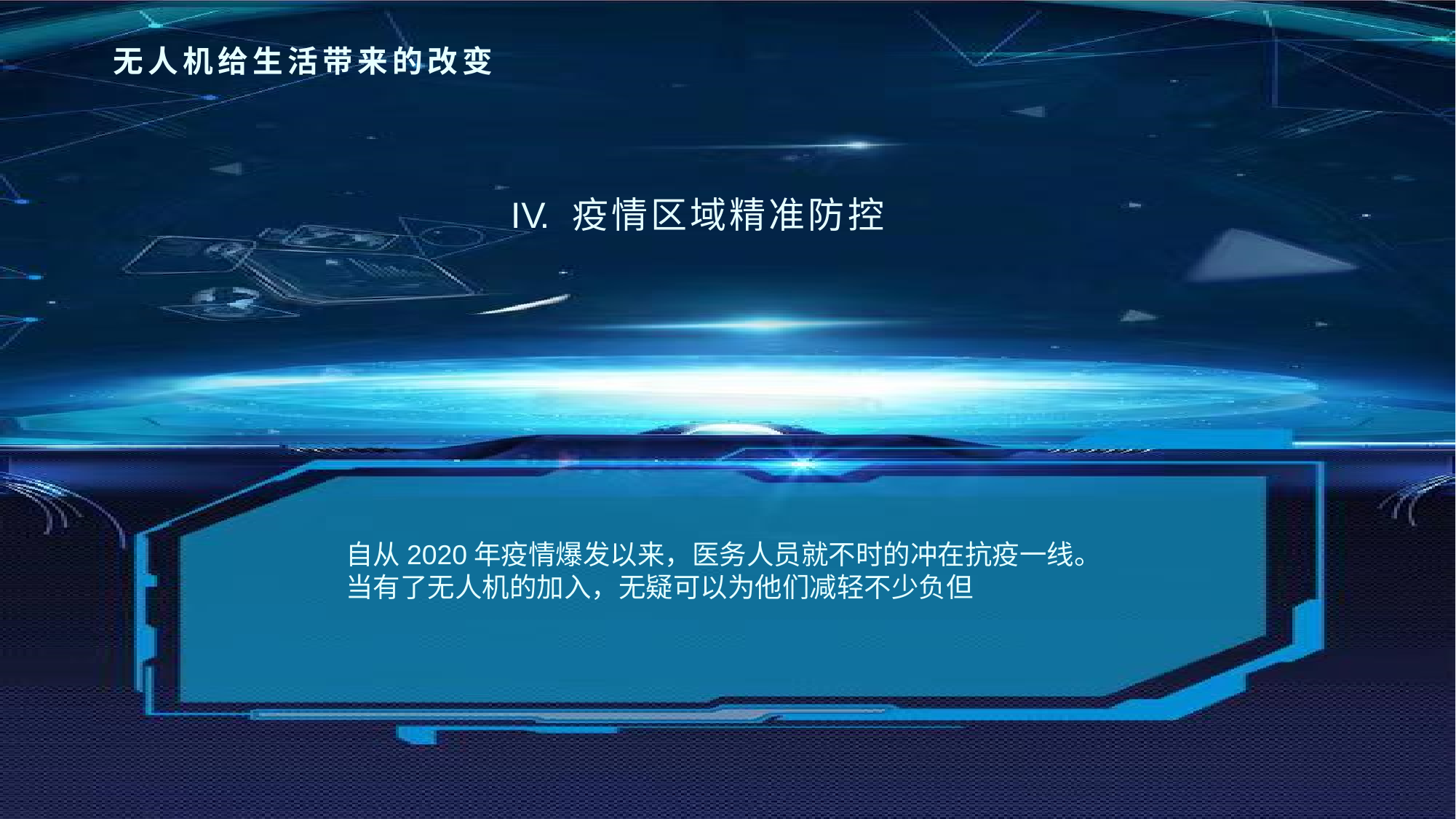

# 无人机给生活带来的改变
疫情区域精准防控
自从2020年疫情爆发以来，医务人员就不时的冲在抗疫一线。当有了无人机的加入，无疑可以为他们减轻不少负但